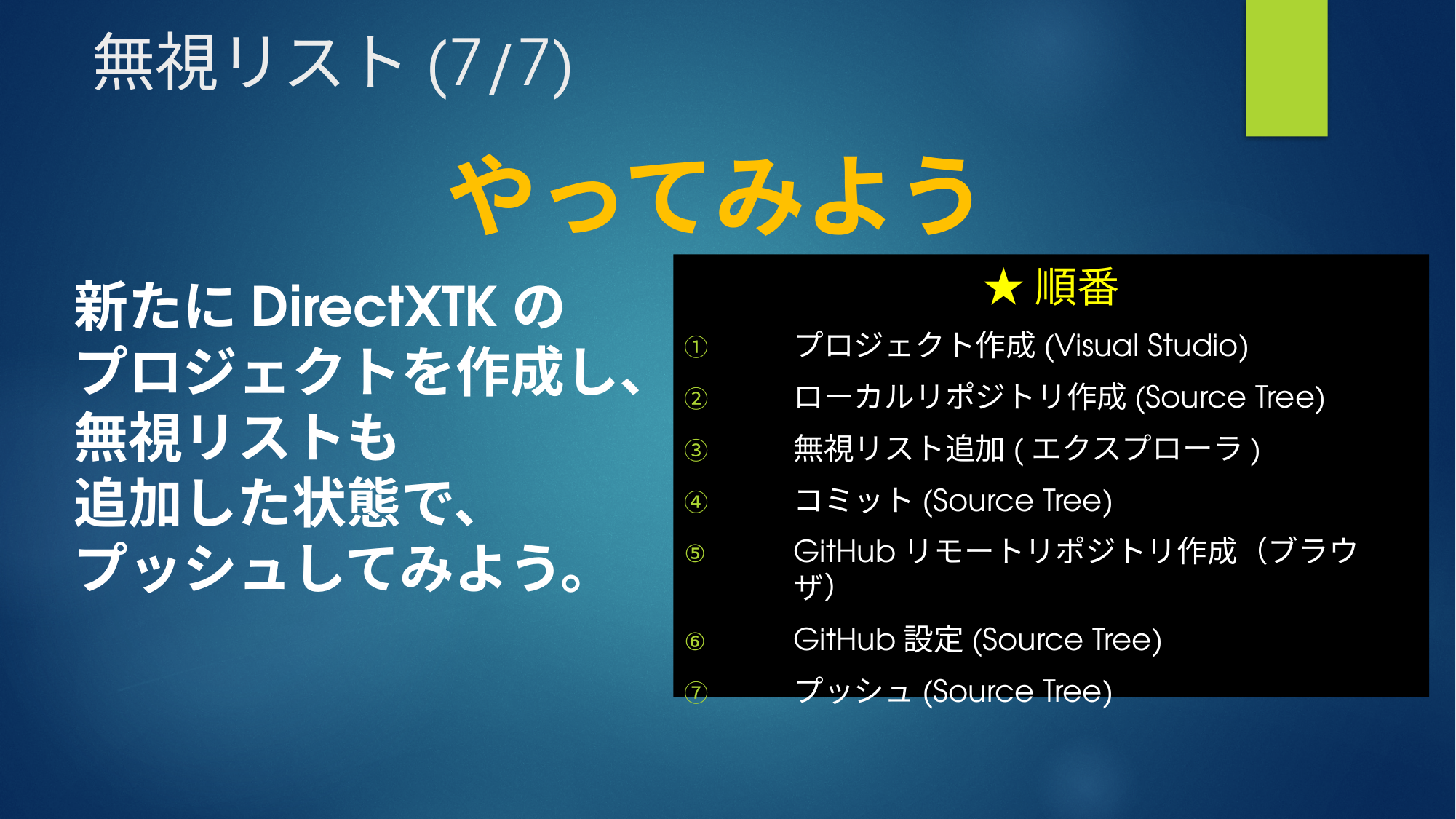

# 無視リスト(7/7)
やってみよう
★順番
プロジェクト作成(Visual Studio)
ローカルリポジトリ作成(Source Tree)
無視リスト追加(エクスプローラ)
コミット(Source Tree)
GitHubリモートリポジトリ作成（ブラウザ）
GitHub設定(Source Tree)
プッシュ(Source Tree)

新たにDirectXTKの
プロジェクトを作成し、
無視リストも
追加した状態で、
プッシュしてみよう。